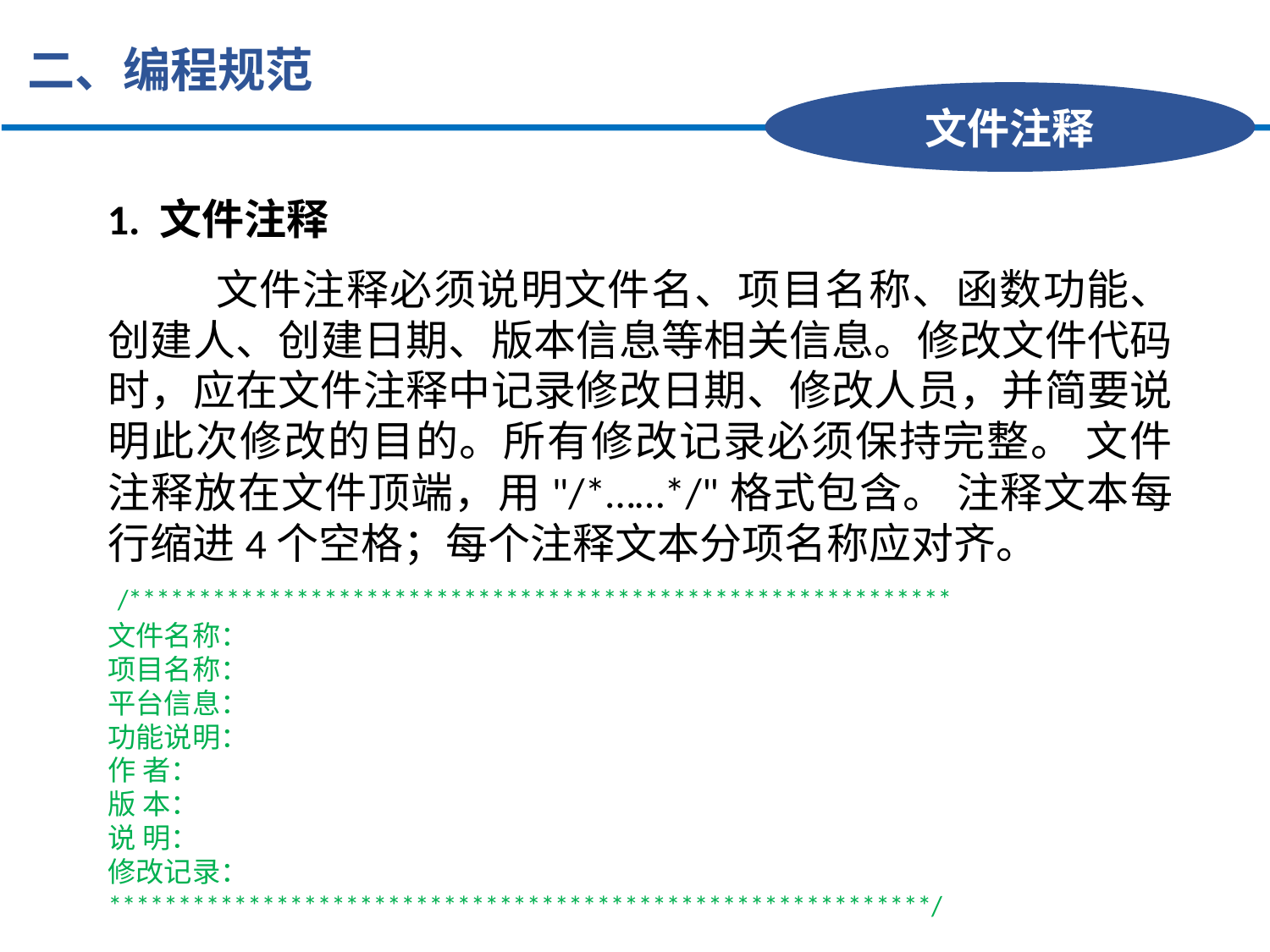

二、编程规范
文件注释

1. 文件注释
         文件注释必须说明文件名、项目名称、函数功能、创建人、创建日期、版本信息等相关信息。修改文件代码时，应在文件注释中记录修改日期、修改人员，并简要说明此次修改的目的。所有修改记录必须保持完整。 文件注释放在文件顶端，用"/*……*/"格式包含。 注释文本每行缩进4个空格；每个注释文本分项名称应对齐。
 /***********************************************************
文件名称：
项目名称：
平台信息：
功能说明：
作 者：
版 本：
说 明：
修改记录：
***********************************************************/